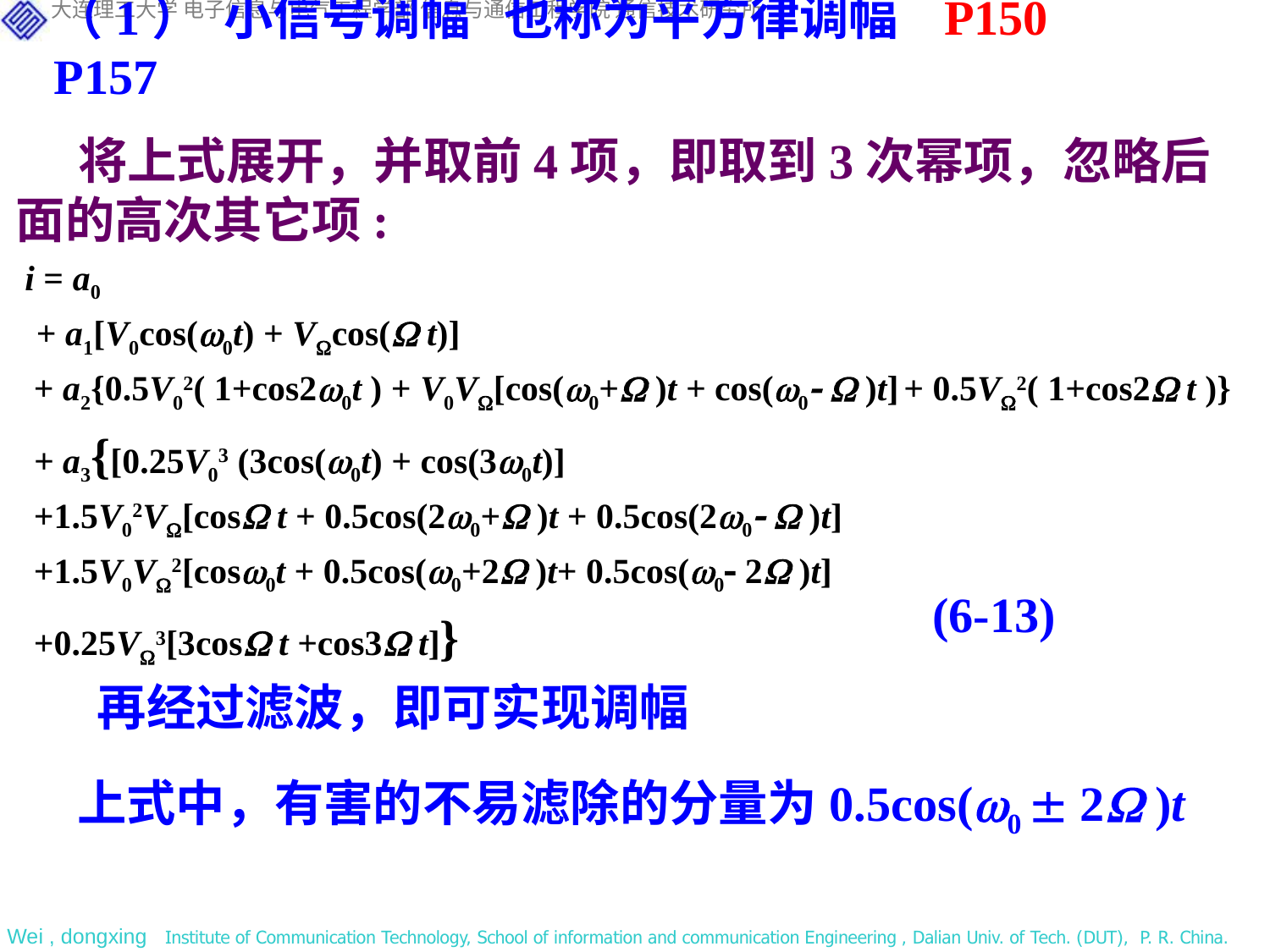

（1）  小信号调幅   也称为平方律调幅   P150     P157
将上式展开，并取前4项，即取到3次幂项，忽略后面的高次其它项:
 i = a0
    + a1[V0cos(ω0t) + VΩcos(Ω t)]
  + a2{0.5V02( 1+cos2ω0t ) + V0VΩ[cos(ω0+Ω )t + cos(ω0− Ω )t] + 0.5VΩ2( 1+cos2Ω t )}
  + a3{[0.25V03 (3cos(ω0t) + cos(3ω0t)]
  +1.5V02VΩ[cosΩ t + 0.5cos(2ω0+Ω )t + 0.5cos(2ω0− Ω )t]
  +1.5V0VΩ2[cosω0t + 0.5cos(ω0+2Ω )t+ 0.5cos(ω0− 2Ω )t]
  +0.25VΩ3[3cosΩ t +cos3Ω t]}
(6-13)
再经过滤波，即可实现调幅
上式中，有害的不易滤除的分量为0.5cos(ω0 ± 2Ω )t